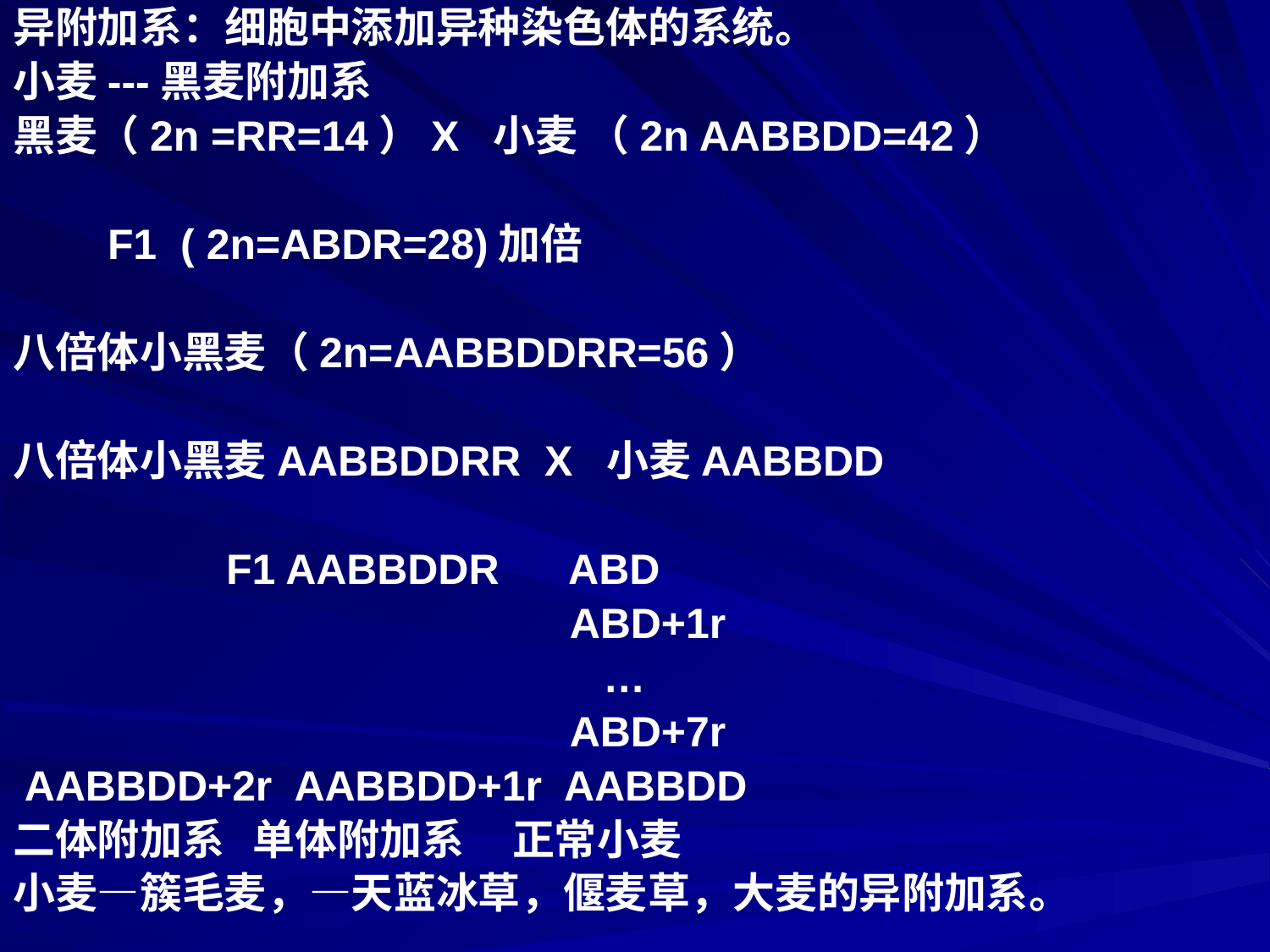

异附加系：细胞中添加异种染色体的系统。
小麦---黑麦附加系
黑麦（2n =RR=14）X  小麦 （2n AABBDD=42）

        F1  ( 2n=ABDR=28)加倍

八倍体小黑麦（2n=AABBDDRR=56）

八倍体小黑麦AABBDDRR  X  小麦AABBDD

                  F1 AABBDDR      ABD
                                               ABD+1r
                                                  …
                                               ABD+7r
 AABBDD+2r  AABBDD+1r  AABBDD
二体附加系   单体附加系     正常小麦
小麦—簇毛麦，—天蓝冰草，偃麦草，大麦的异附加系。